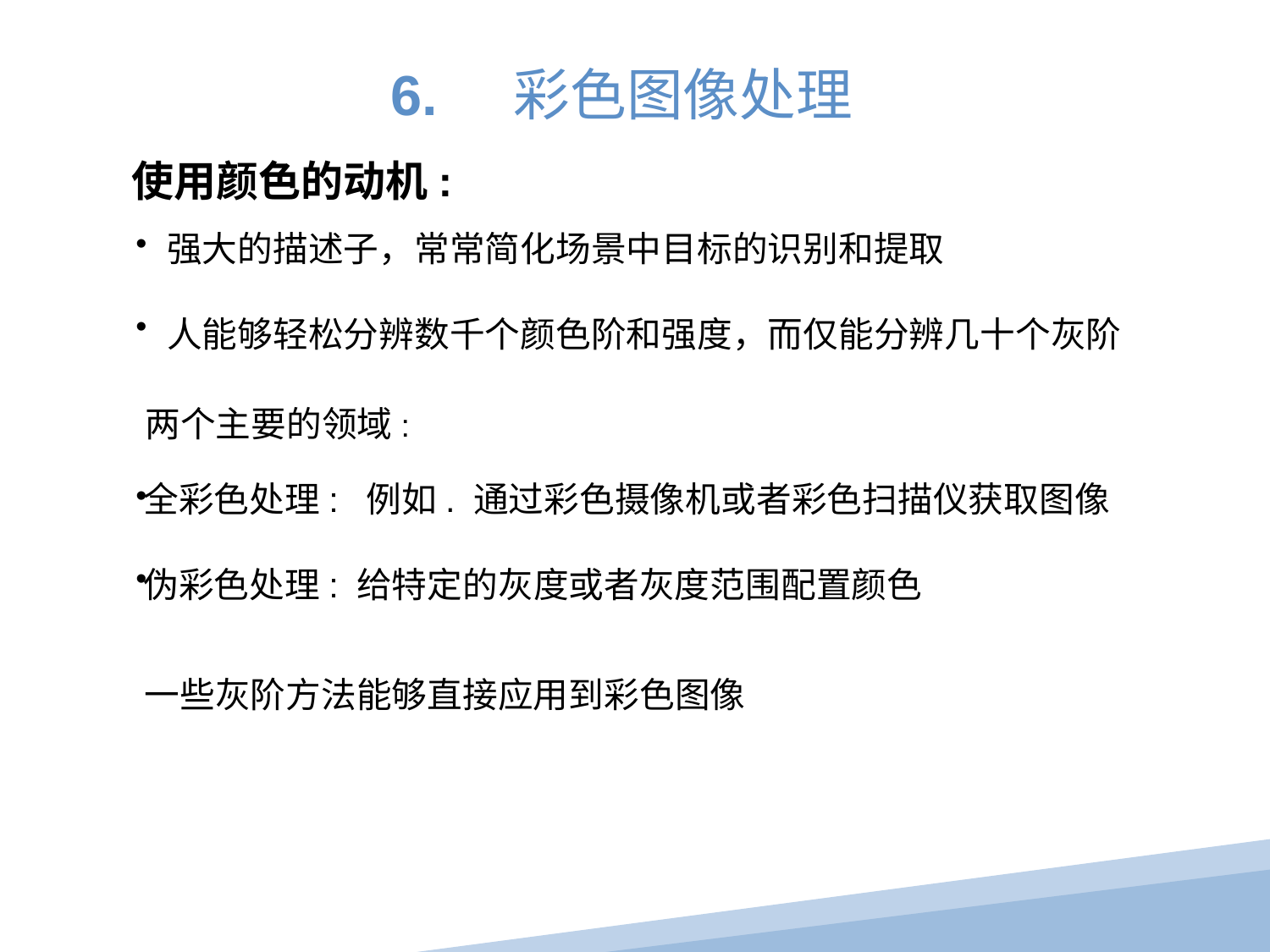

6.    彩色图像处理
	使用颜色的动机:
•

•
强大的描述子，常常简化场景中目标的识别和提取

人能够轻松分辨数千个颜色阶和强度，而仅能分辨几十个灰阶
两个主要的领域:
•

•
全彩色处理:  例如. 通过彩色摄像机或者彩色扫描仪获取图像

伪彩色处理: 给特定的灰度或者灰度范围配置颜色

一些灰阶方法能够直接应用到彩色图像